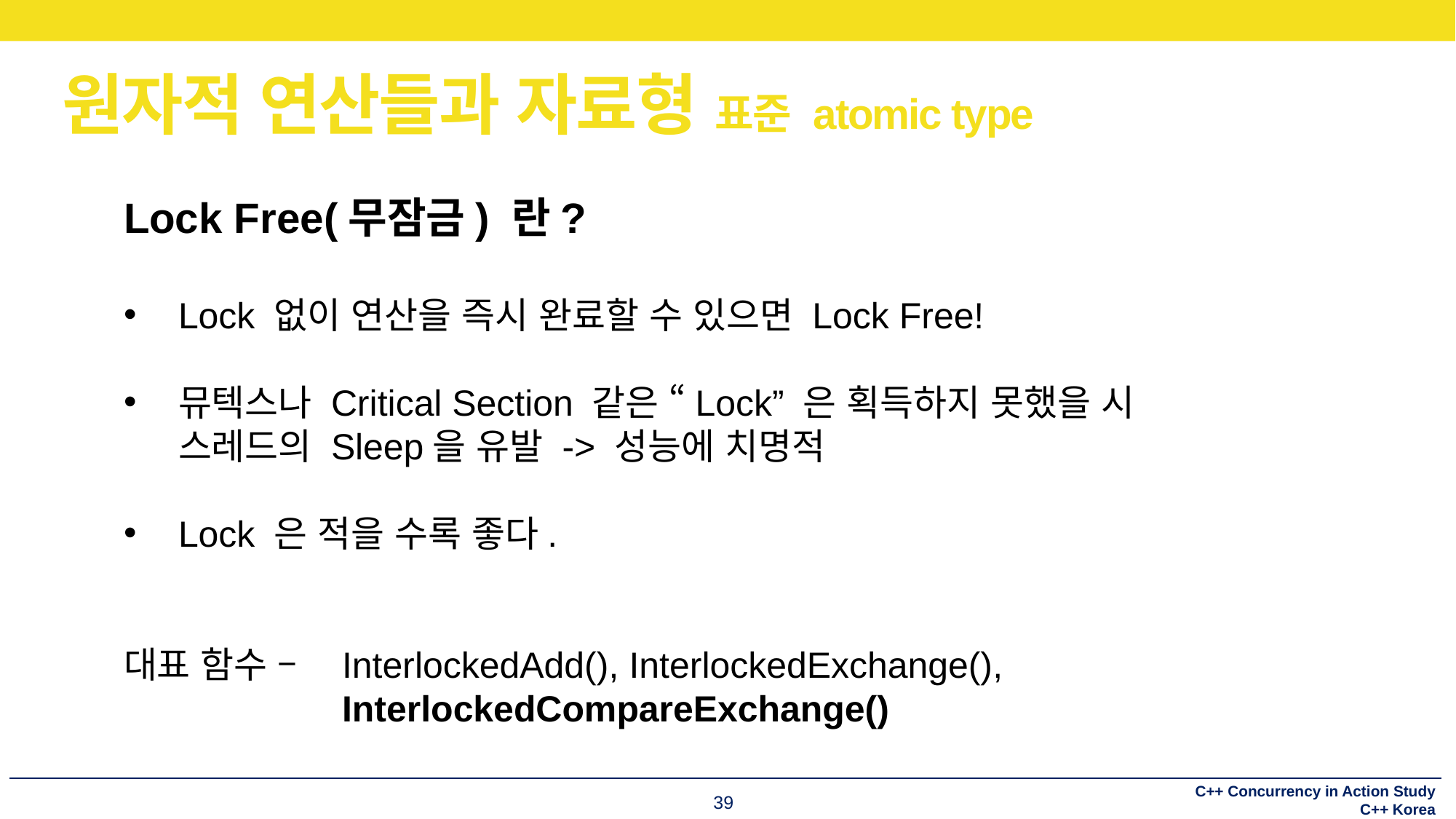

# 원자적 연산들과 자료형 표준 atomic type
Lock Free(무잠금) 란?

Lock 없이 연산을 즉시 완료할 수 있으면 Lock Free!

뮤텍스나 Critical Section 같은 “Lock” 은 획득하지 못했을 시
스레드의 Sleep을 유발 -> 성능에 치명적

Lock 은 적을 수록 좋다.

대표 함수 – 	InterlockedAdd(), InterlockedExchange(),
		InterlockedCompareExchange()
39